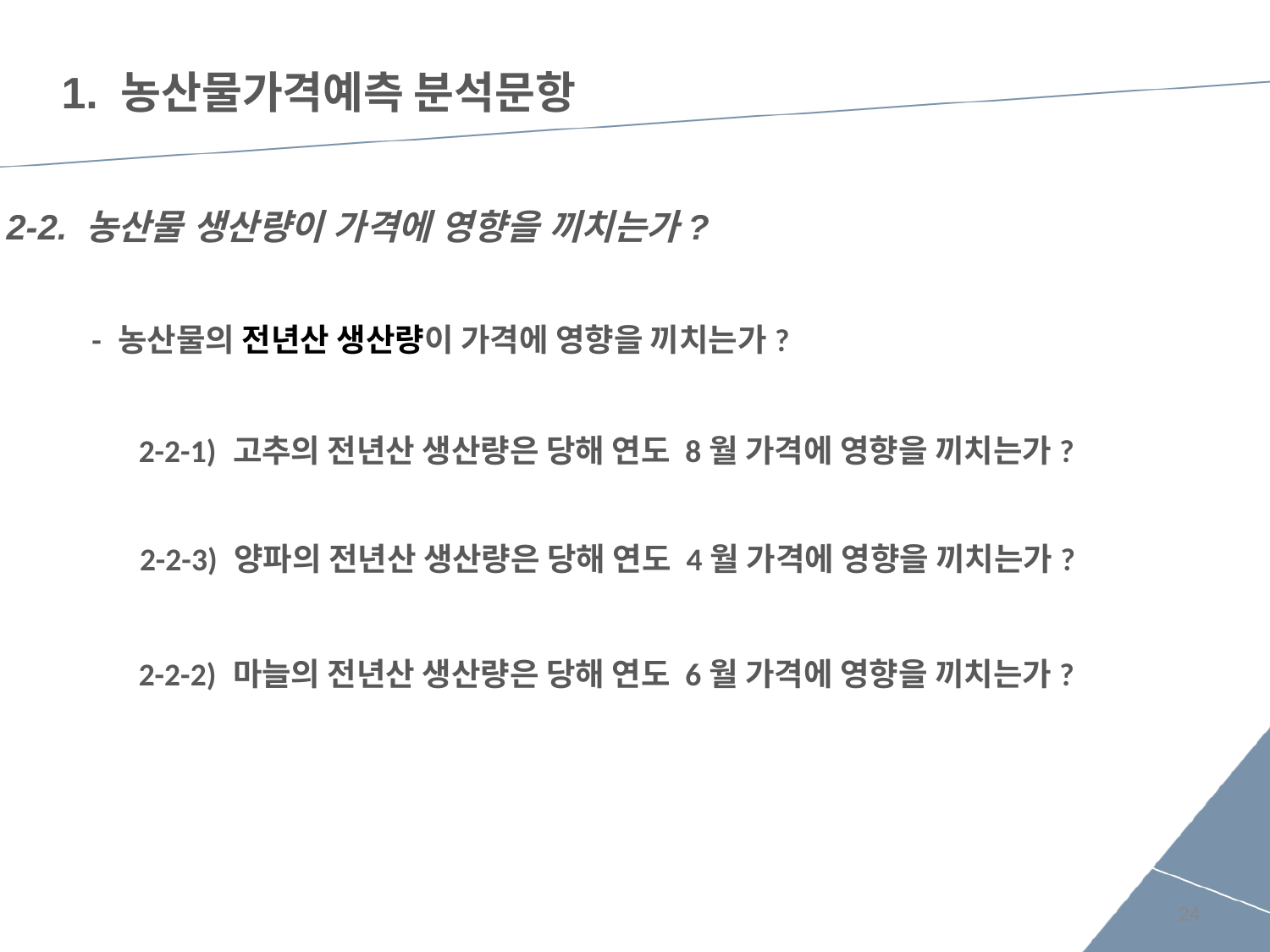

1. 농산물가격예측 분석문항
2-2. 농산물 생산량이 가격에 영향을 끼치는가?
- 농산물의 전년산 생산량이 가격에 영향을 끼치는가?
2-2-1) 고추의 전년산 생산량은 당해 연도 8월 가격에 영향을 끼치는가?
2-2-3) 양파의 전년산 생산량은 당해 연도 4월 가격에 영향을 끼치는가?
2-2-2) 마늘의 전년산 생산량은 당해 연도 6월 가격에 영향을 끼치는가?
24